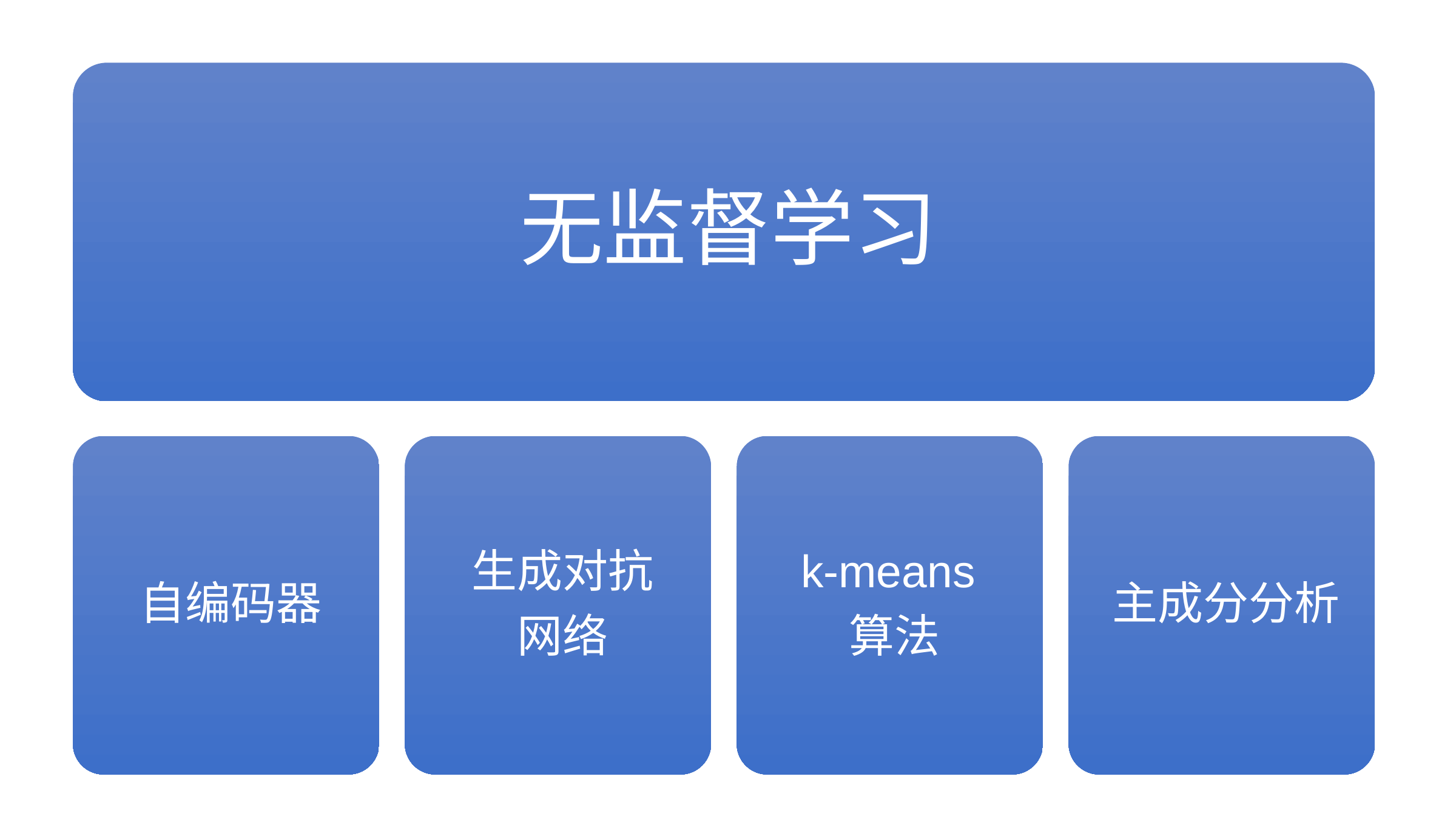

无监督学习
自编码器
生成对抗
网络
k-means
算法
主成分分析